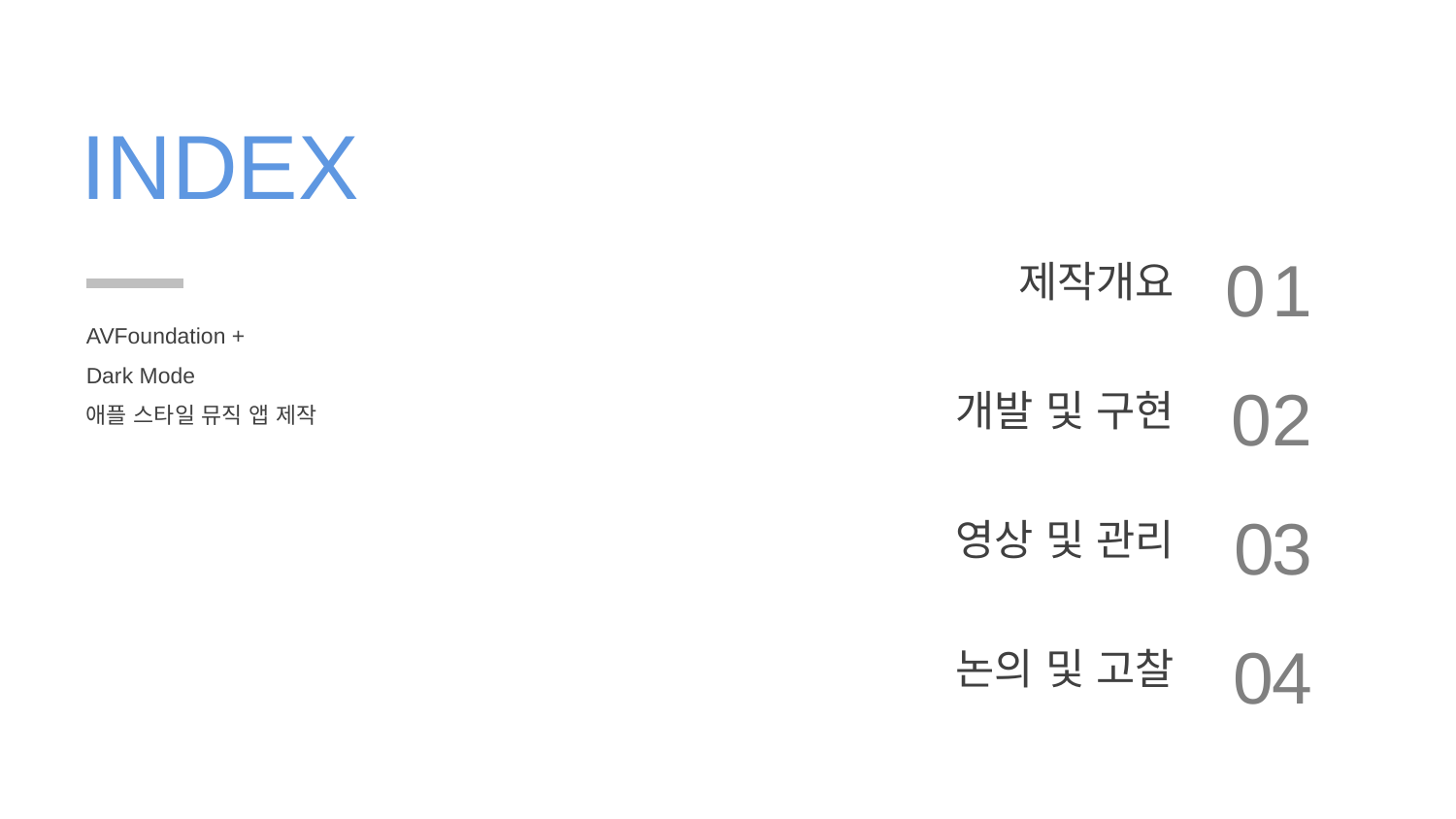

INDEX
제작개요
01
AVFoundation +
Dark Mode
애플 스타일 뮤직 앱 제작
개발 및 구현
02
영상 및 관리
03
논의 및 고찰
04